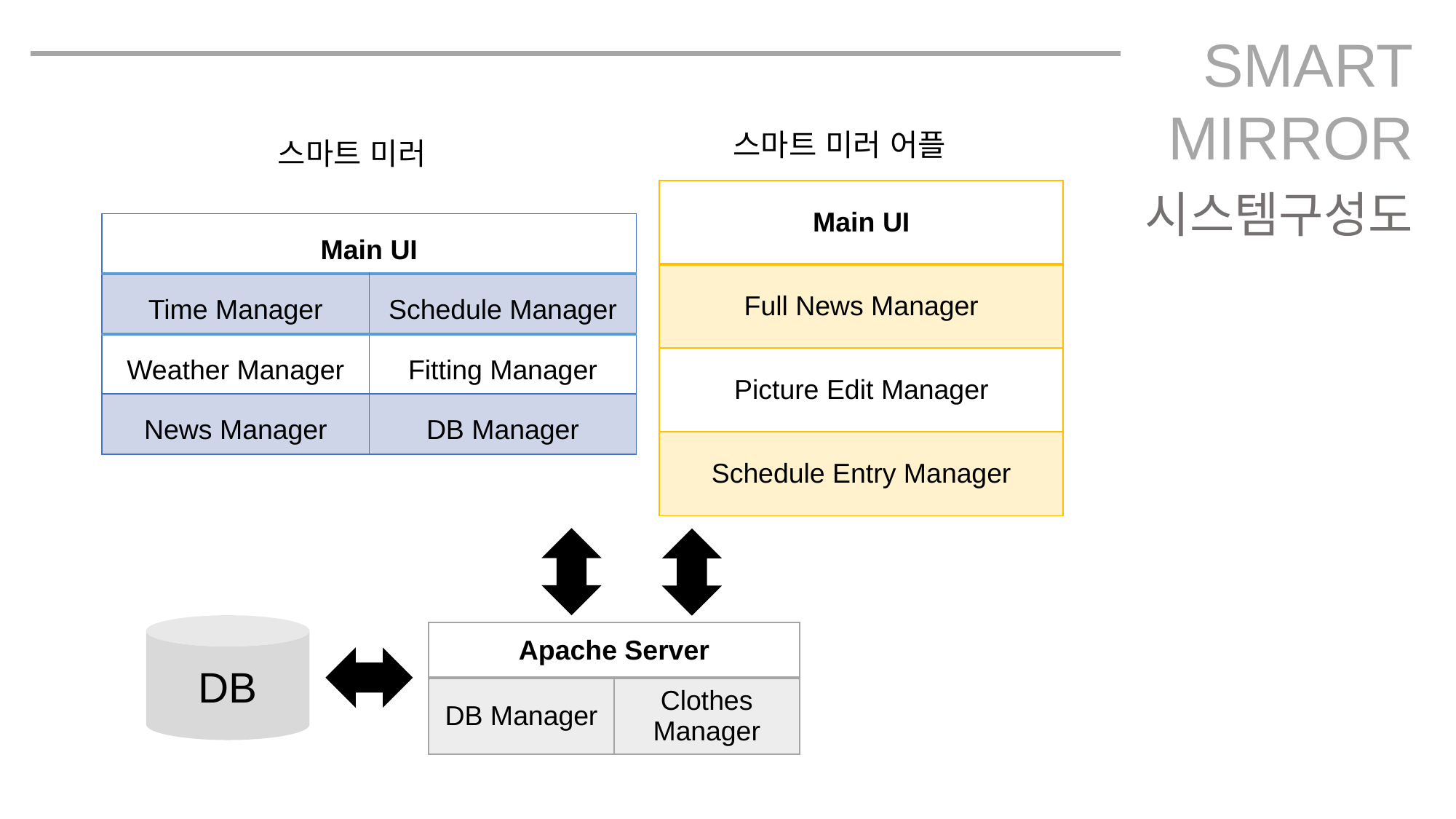

SMART
MIRROR
스마트 미러 어플
스마트 미러
시스템구성도
| Main UI |
| --- |
| Full News Manager |
| Picture Edit Manager |
| Schedule Entry Manager |
| Main UI |  |
| --- | --- |
| Time Manager | Schedule Manager |
| Weather Manager | Fitting Manager |
| News Manager | DB Manager |

DB
| Apache Server |  |
| --- | --- |
| DB Manager | Clothes Manager |